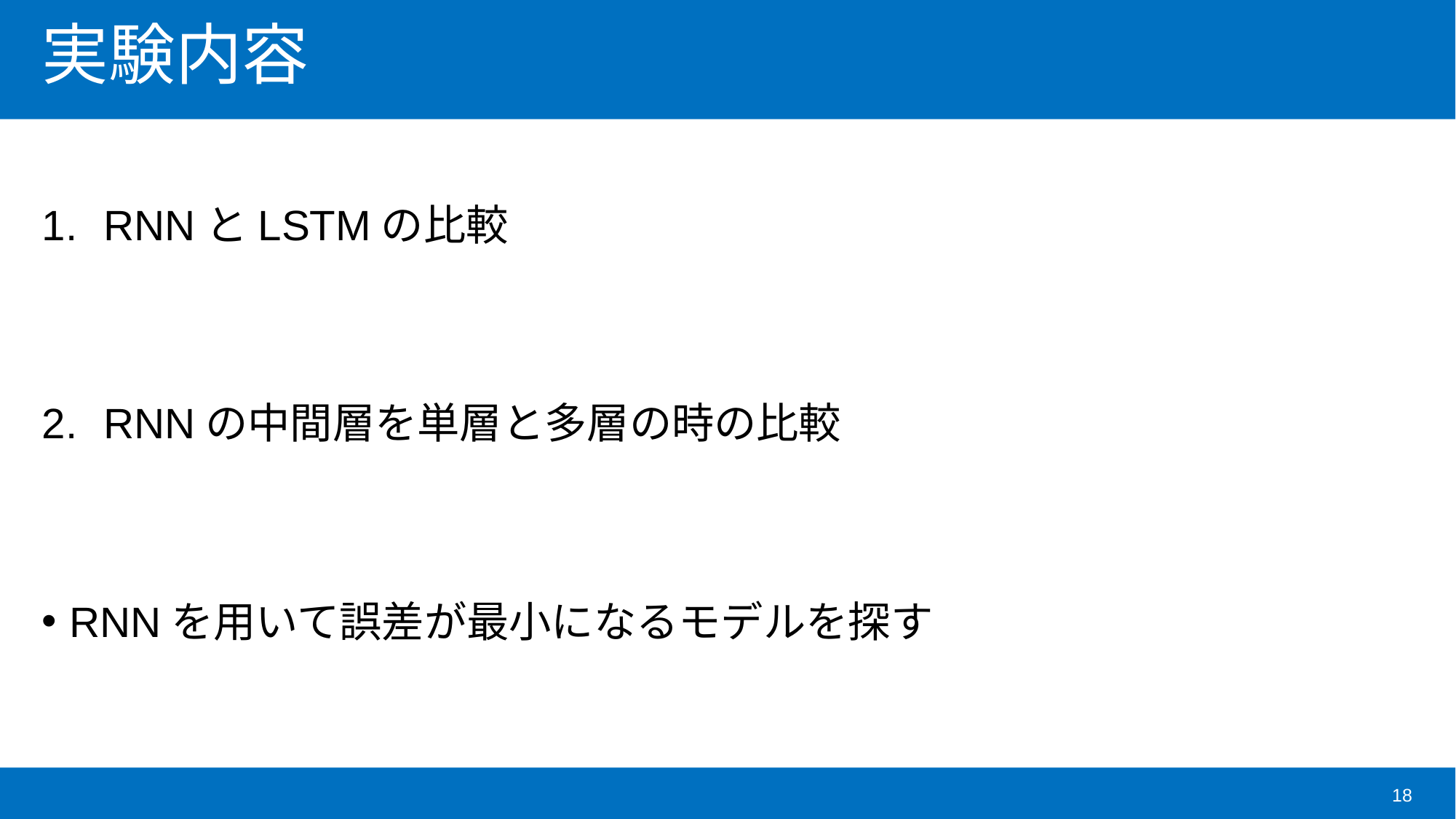

# 実験内容

RNNとLSTMの比較

RNNの中間層を単層と多層の時の比較

RNNを用いて誤差が最小になるモデルを探す

18